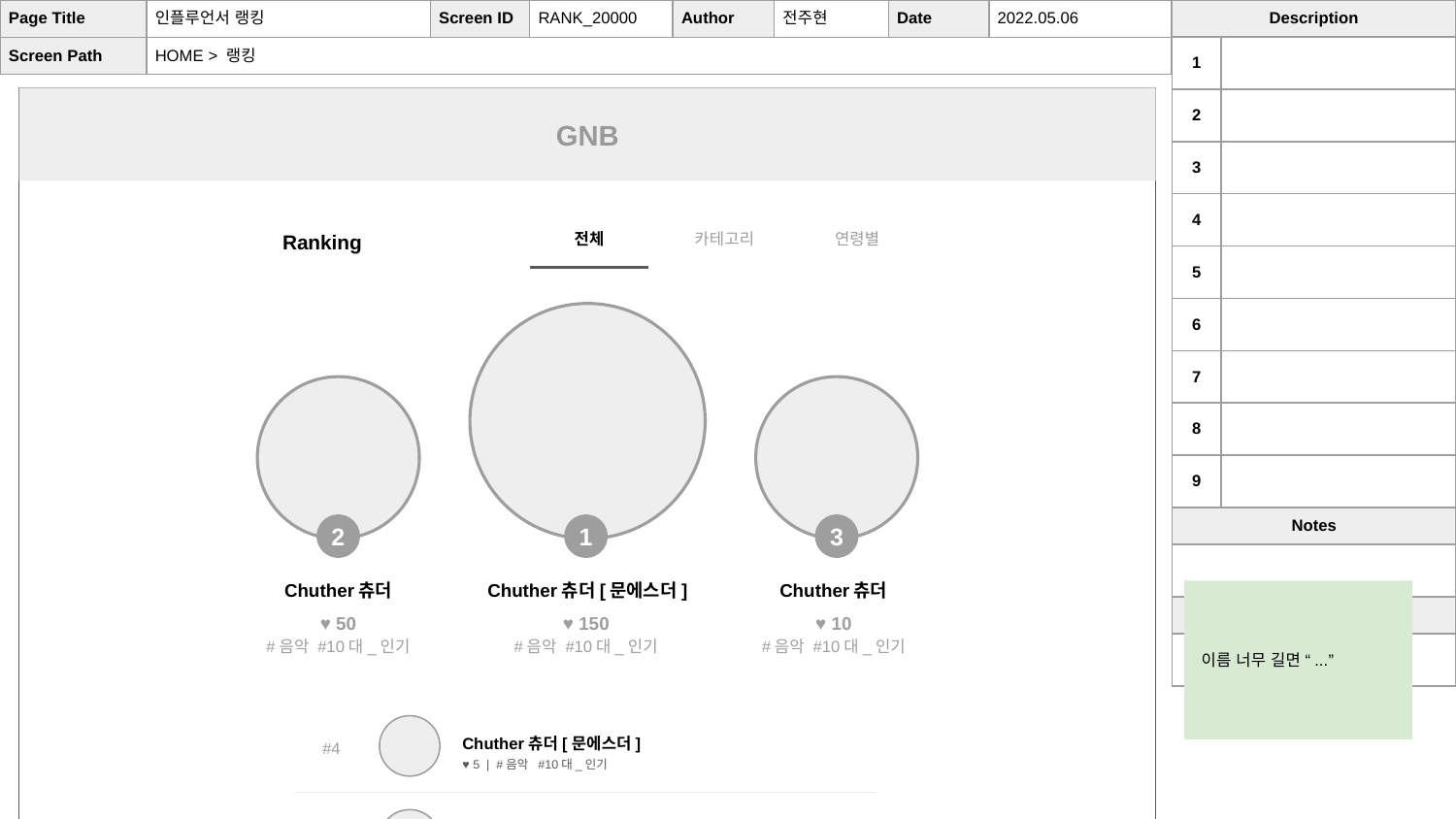

| Page Title | 인플루언서 랭킹 | Screen ID | RANK\_20000 | Author | 전주현 | Date | 2022.05.06 |
| --- | --- | --- | --- | --- | --- | --- | --- |
| Screen Path | HOME > 랭킹 |  |  |  |  |  |  |
| Description |  |
| --- | --- |
| 1 |  |
| 2 |  |
| 3 |  |
| 4 |  |
| 5 |  |
| 6 |  |
| 7 |  |
| 8 |  |
| 9 |  |
| Notes |  |
|  |  |
| Related ID |  |
|  |  |

GNB
전체
카테고리
연령별
Ranking

1
Chuther츄더[문에스더]
♥ 150
#음악 #10대_인기

2
Chuther츄더
♥ 50
#음악 #10대_인기

3
Chuther츄더
♥ 10
#음악 #10대_인기
이름 너무 길면 “...”

Chuther츄더[문에스더]
♥ 5  |  #음악  #10대_인기

#4

Chuther츄더[문에스더]
♥ 5  |  #음악  #10대_인기

#5

Chuther츄더[문에스더]
♥ 5  |  #음악  #10대_인기

#6

Chuther츄더[문에스더]
♥ 5  |  #음악  #10대_인기

#7
FOOTER